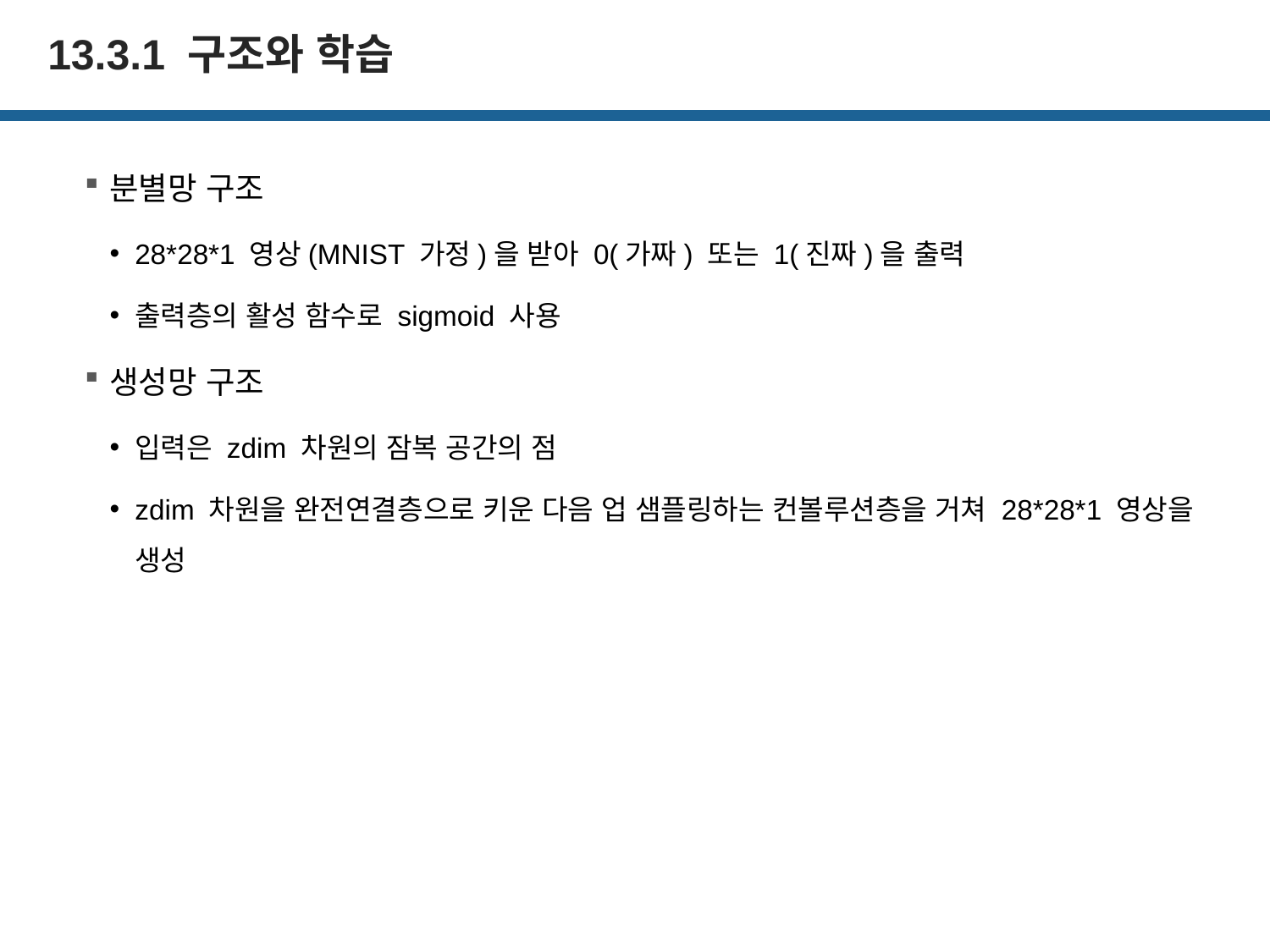

# 13.3.1 구조와 학습
분별망 구조
28*28*1 영상(MNIST 가정)을 받아 0(가짜) 또는 1(진짜)을 출력
출력층의 활성 함수로 sigmoid 사용
생성망 구조
입력은 zdim 차원의 잠복 공간의 점
zdim 차원을 완전연결층으로 키운 다음 업 샘플링하는 컨볼루션층을 거쳐 28*28*1 영상을 생성